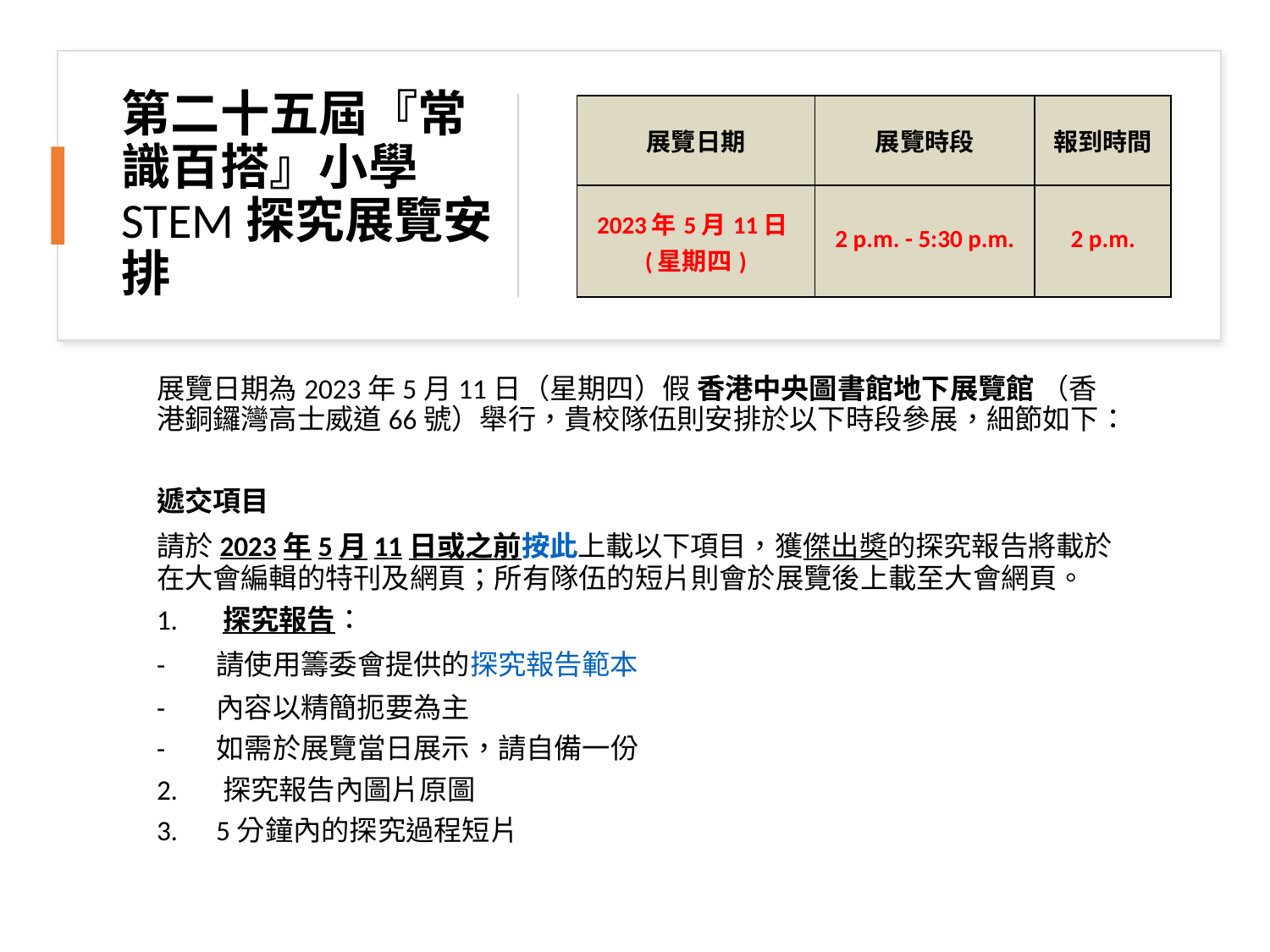

# 第二十五屆『常識百搭』小學STEM探究展覽安排

| 展覽日期 | 展覽時段 | 報到時間 |
| --- | --- | --- |
| 2023年5月11日(星期四) | 2 p.m. - 5:30 p.m. | 2 p.m. |

展覽日期為2023年5月11日（星期四）假 香港中央圖書館地下展覽館 （香港銅鑼灣高士威道66號）舉行，貴校隊伍則安排於以下時段參展，細節如下：

遞交項目
請於2023年5月11日或之前按此上載以下項目，獲傑出奬的探究報告將載於在大會編輯的特刊及網頁；所有隊伍的短片則會於展覽後上載至大會網頁。
1.      探究報告：
-       請使用籌委會提供的探究報告範本
-       內容以精簡扼要為主
-       如需於展覽當日展示，請自備一份
2.      探究報告內圖片原圖
3.      5分鐘內的探究過程短片

4